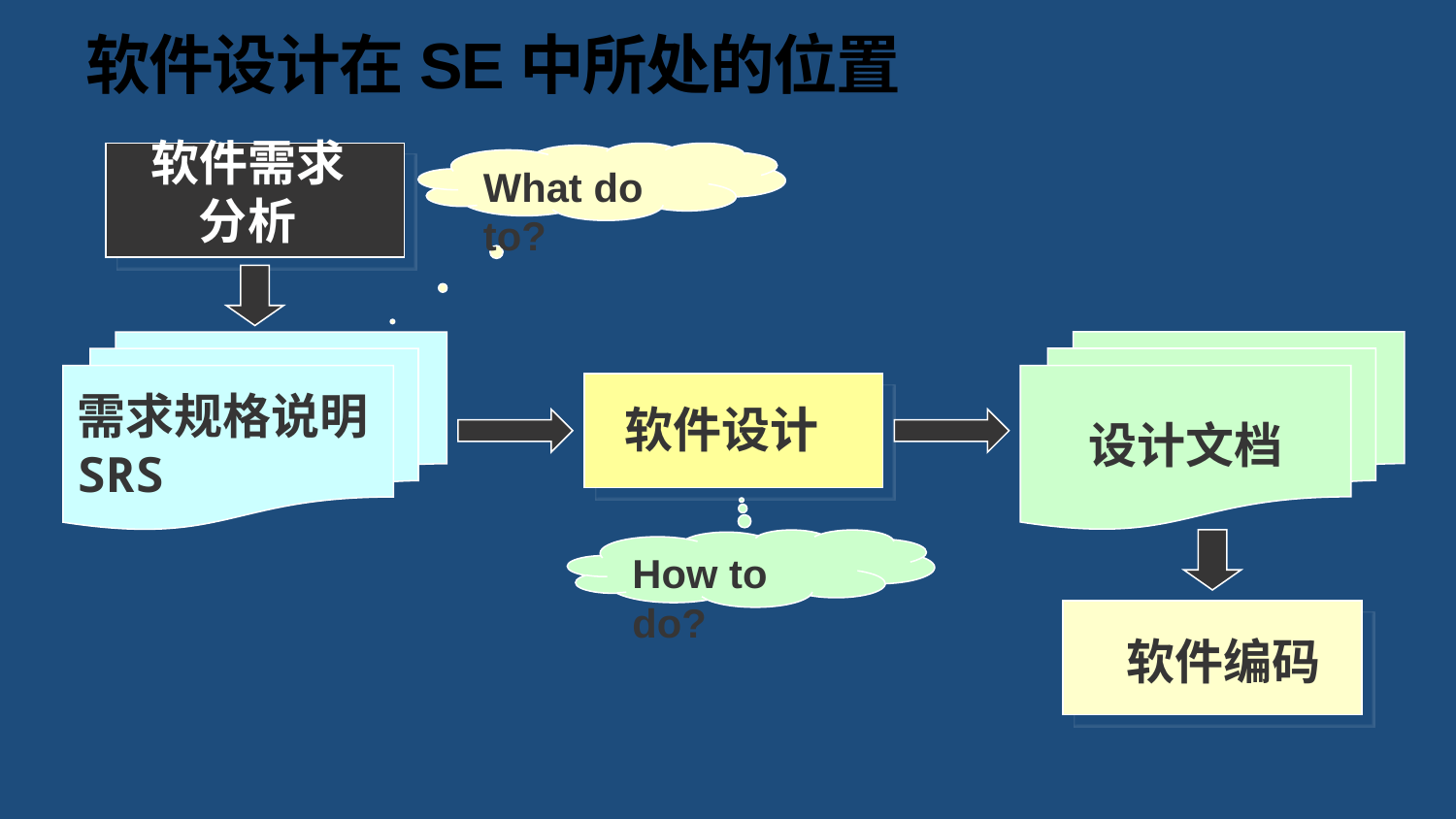

# 软件设计在SE中所处的位置

软件需求
分析
What do to?

设计文档
需求规格说明
SRS

软件设计

How to do?

软件编码